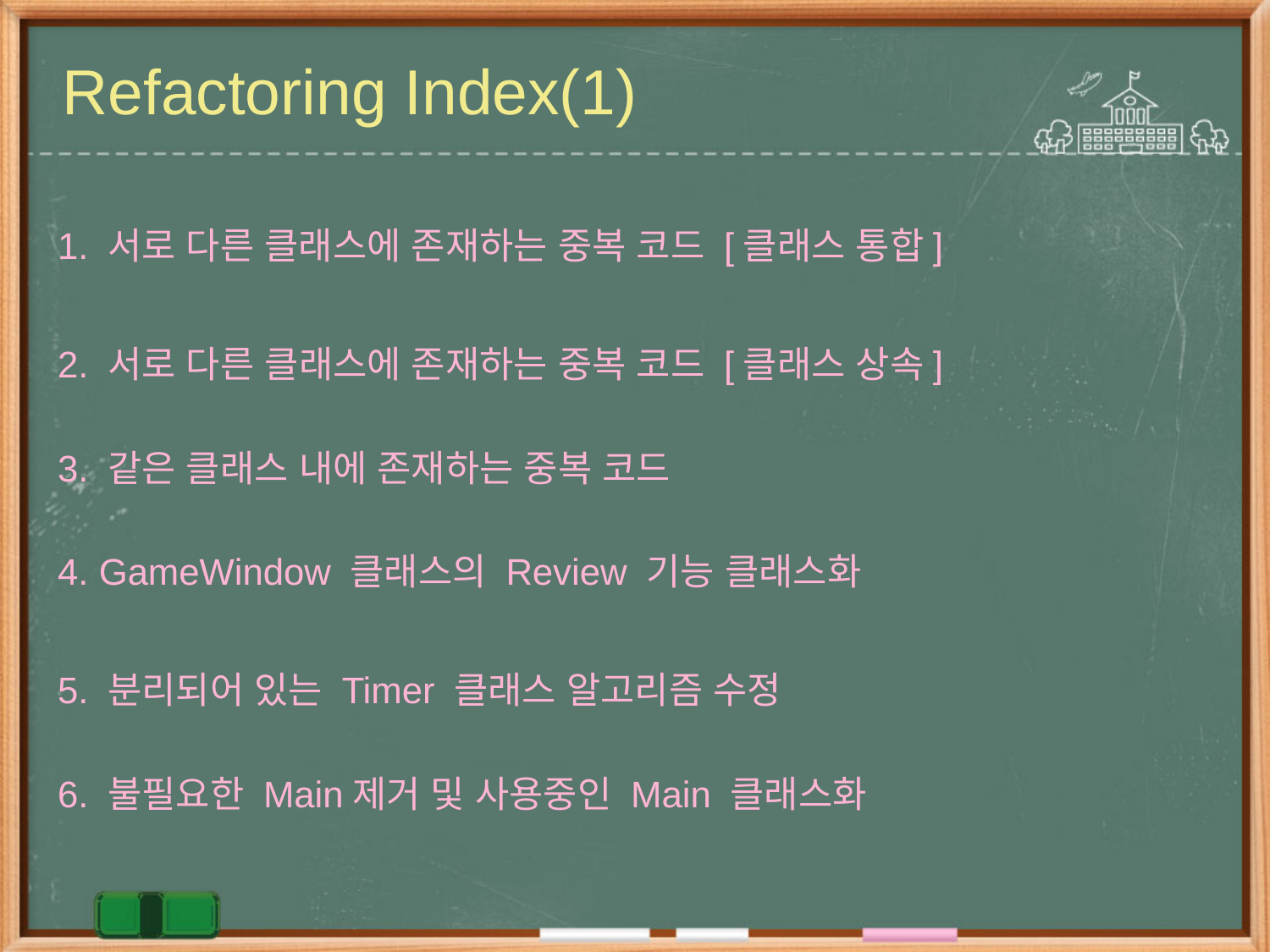

# Refactoring Index(1)
1. 서로 다른 클래스에 존재하는 중복 코드 [클래스 통합]

2. 서로 다른 클래스에 존재하는 중복 코드 [클래스 상속]

3. 같은 클래스 내에 존재하는 중복 코드

4. GameWindow 클래스의 Review 기능 클래스화

5. 분리되어 있는 Timer 클래스 알고리즘 수정

6. 불필요한 Main제거 및 사용중인 Main 클래스화